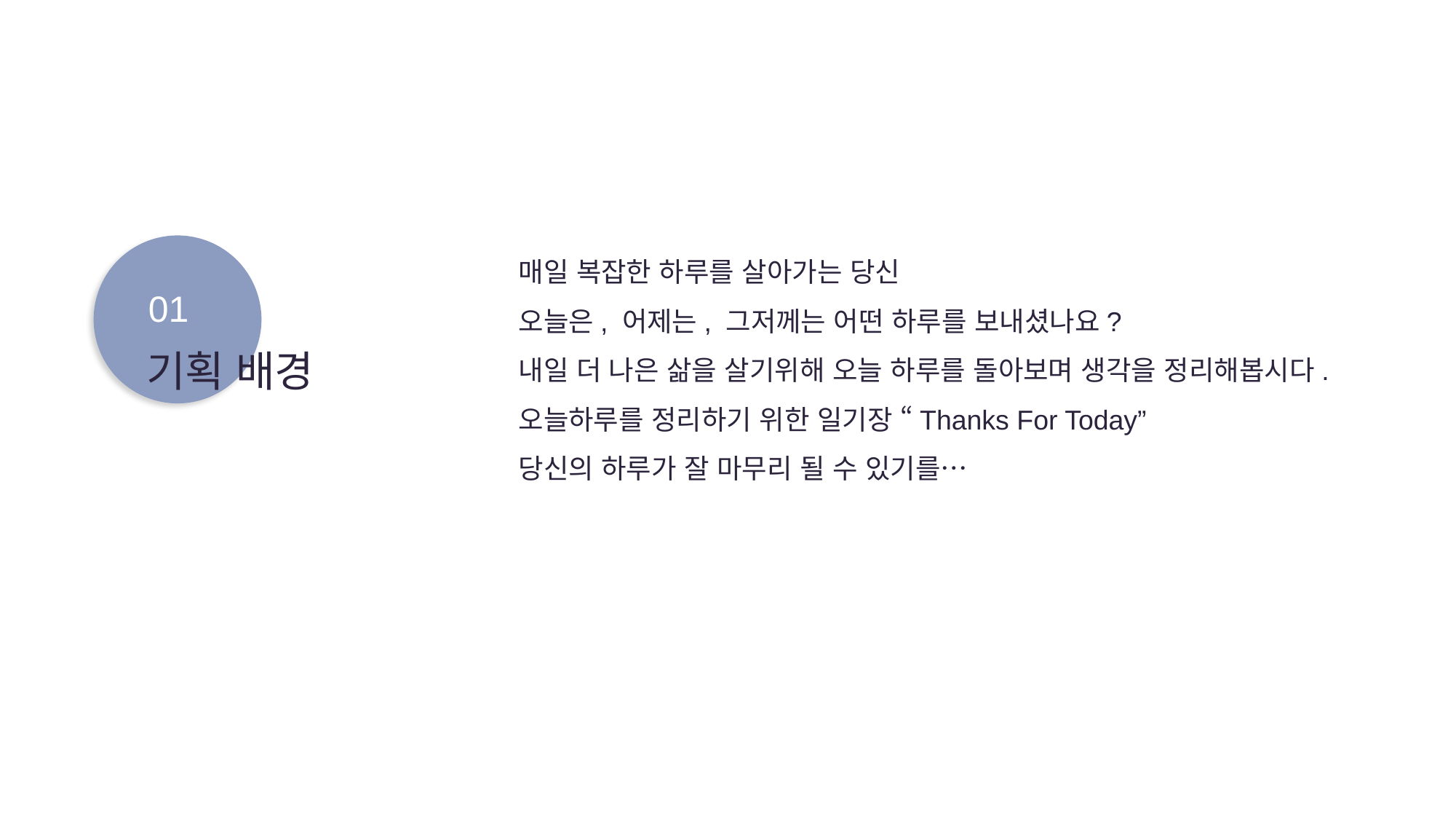

매일 복잡한 하루를 살아가는 당신
오늘은, 어제는, 그저께는 어떤 하루를 보내셨나요?
내일 더 나은 삶을 살기위해 오늘 하루를 돌아보며 생각을 정리해봅시다.
오늘하루를 정리하기 위한 일기장 “Thanks For Today”
당신의 하루가 잘 마무리 될 수 있기를…

01
기획 배경